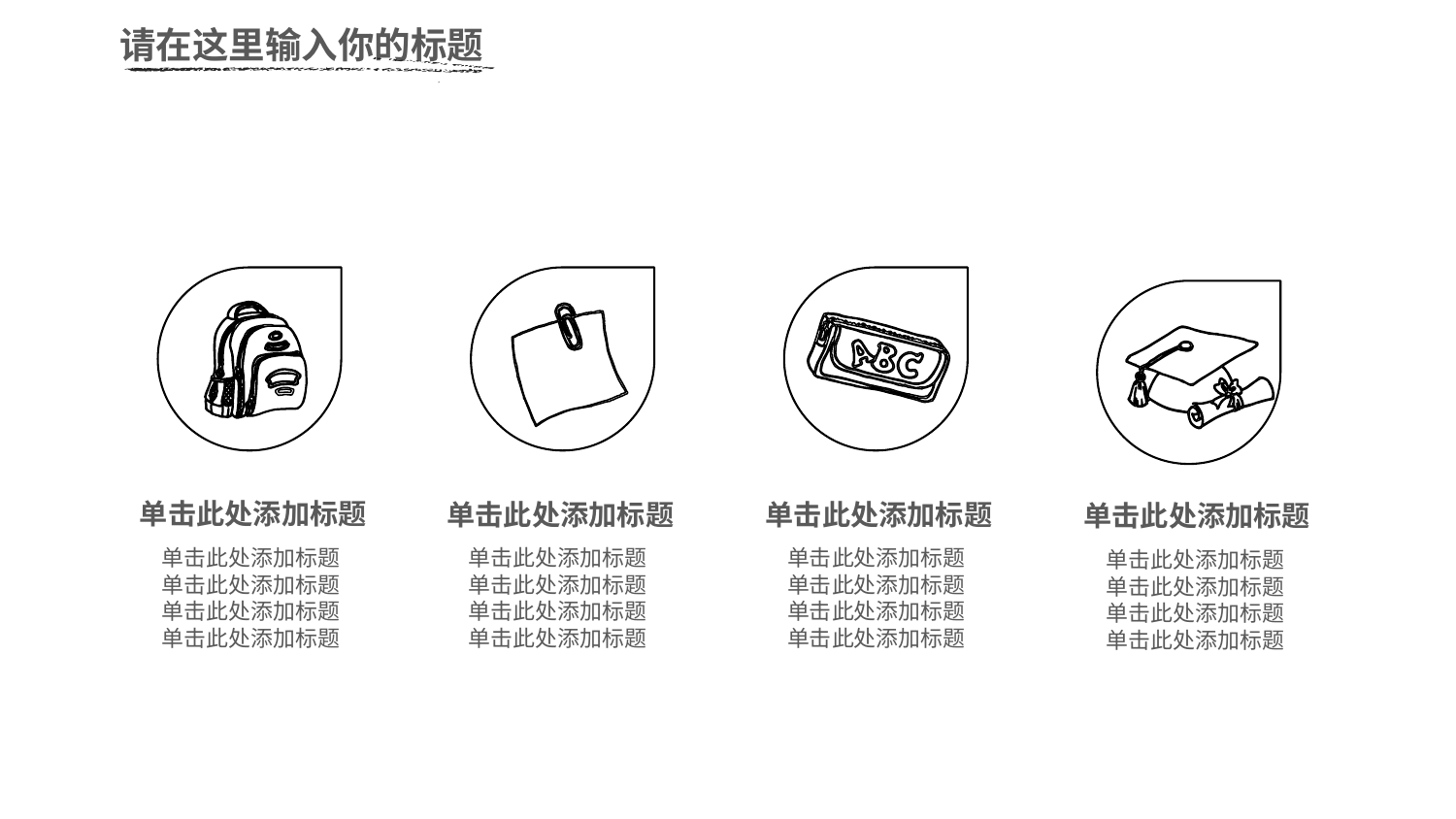

请在这里输入你的标题

单击此处添加标题
单击此处添加标题
单击此处添加标题
单击此处添加标题
单击此处添加标题
单击此处添加标题
单击此处添加标题
单击此处添加标题
单击此处添加标题
单击此处添加标题
单击此处添加标题
单击此处添加标题
单击此处添加标题
单击此处添加标题
单击此处添加标题
单击此处添加标题
单击此处添加标题
单击此处添加标题
单击此处添加标题
单击此处添加标题